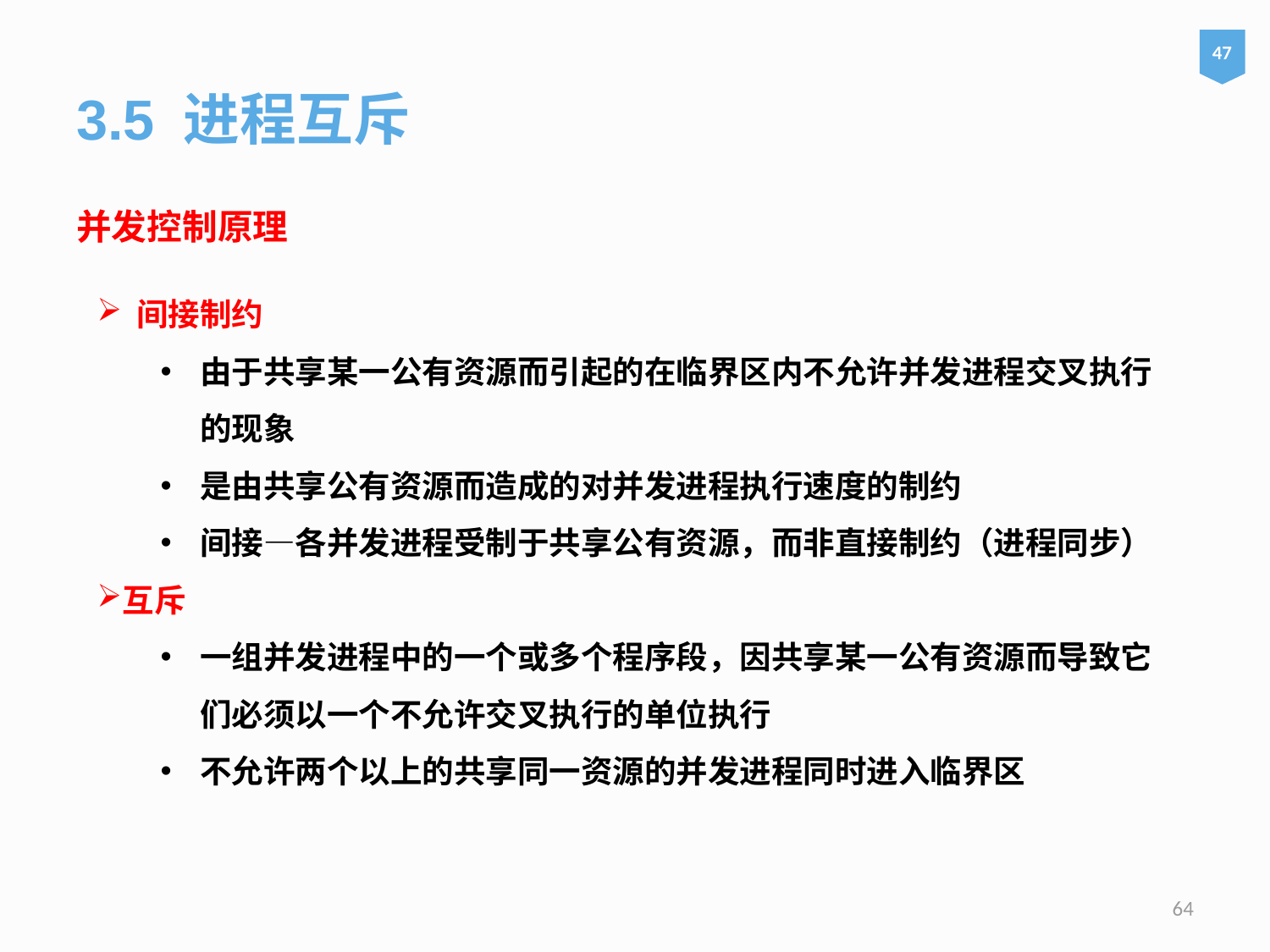

47
3.5 进程互斥

并发控制原理

间接制约
由于共享某一公有资源而引起的在临界区内不允许并发进程交叉执行的现象
是由共享公有资源而造成的对并发进程执行速度的制约
间接—各并发进程受制于共享公有资源，而非直接制约（进程同步）
互斥
一组并发进程中的一个或多个程序段，因共享某一公有资源而导致它们必须以一个不允许交叉执行的单位执行
不允许两个以上的共享同一资源的并发进程同时进入临界区

64